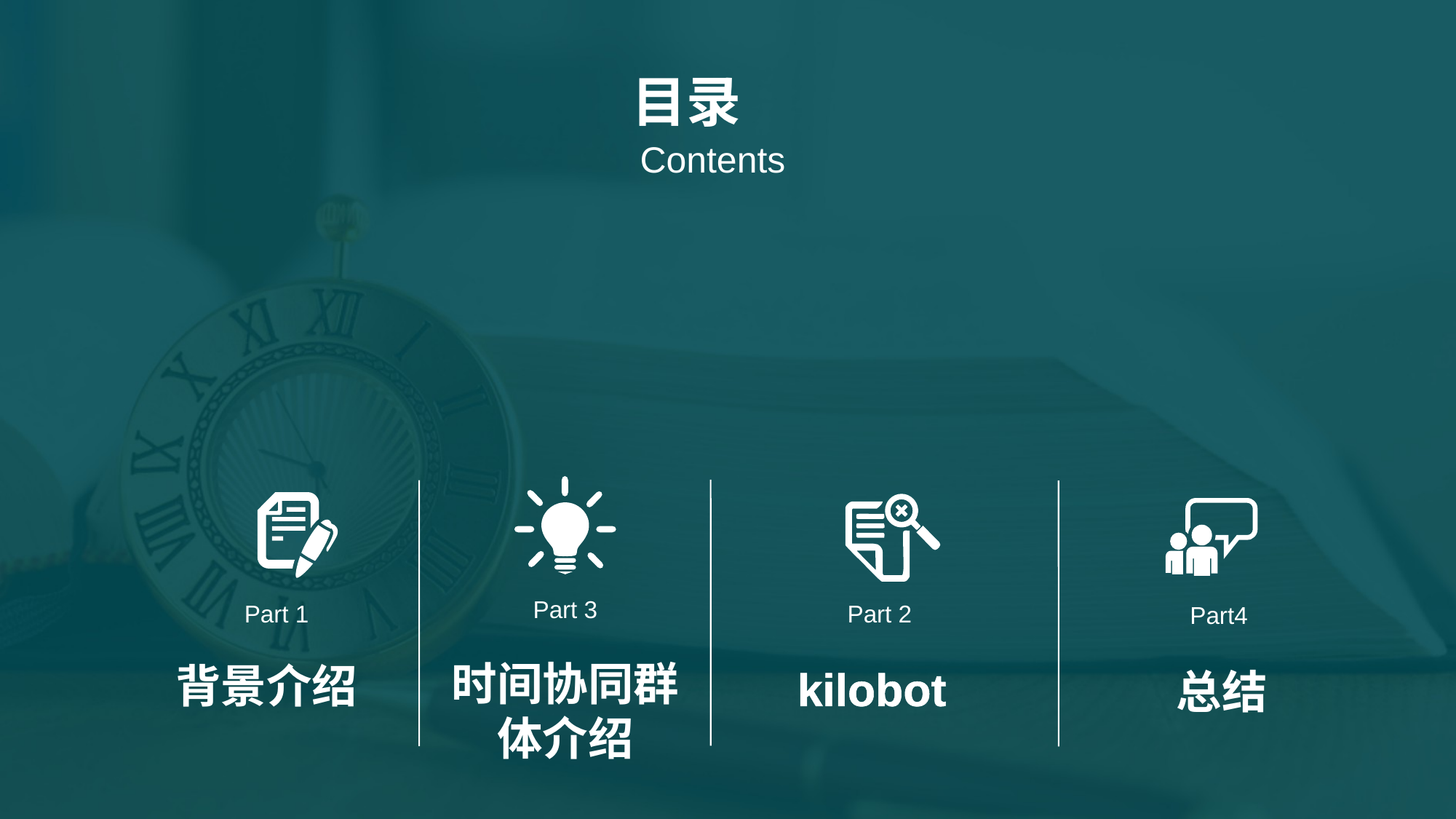

目录
Contents

Part 3
Part 2
Part 1
Part4
时间协同群体介绍
背景介绍
kilobot
总结